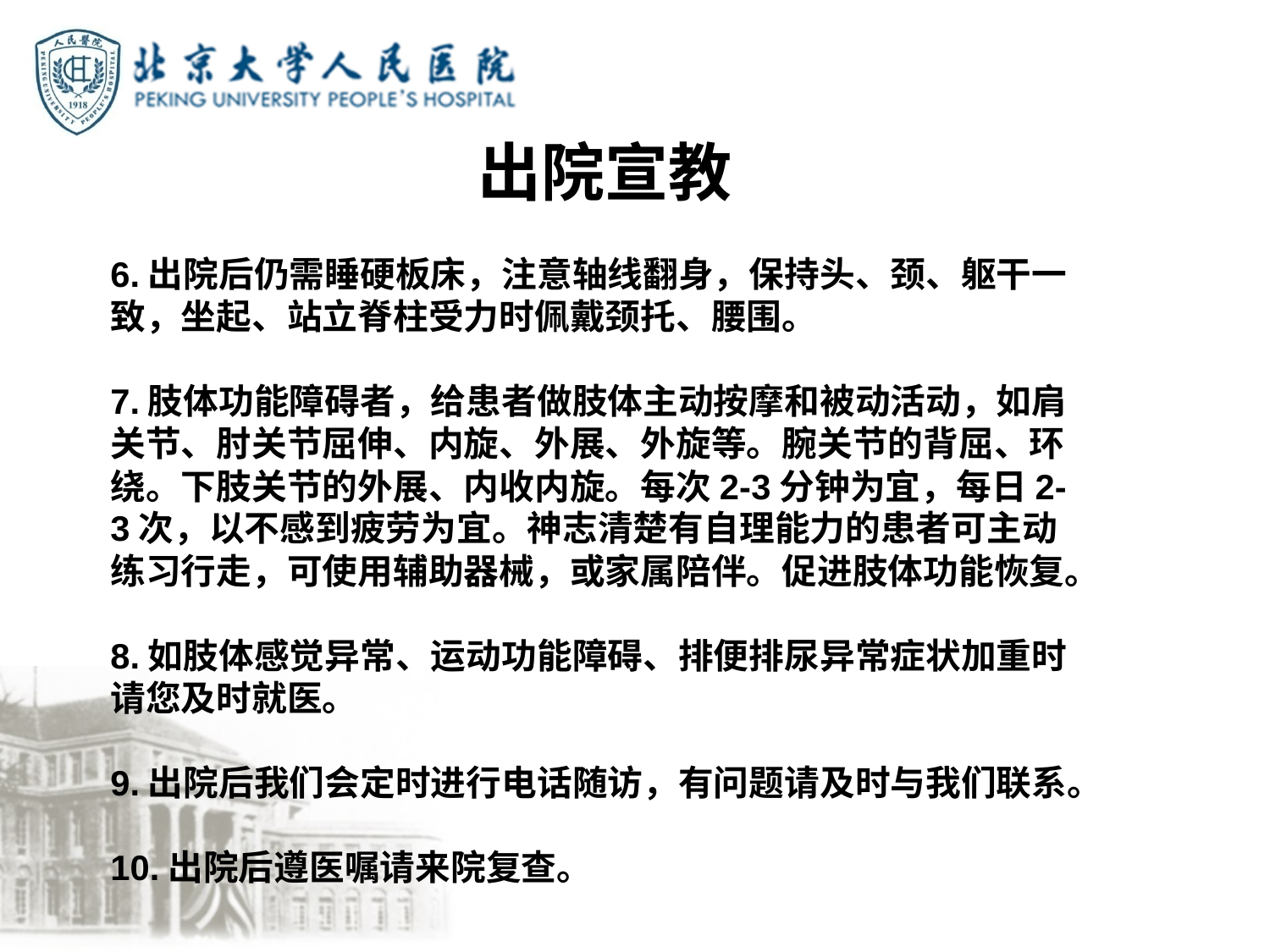

出院宣教
6.出院后仍需睡硬板床，注意轴线翻身，保持头、颈、躯干一致，坐起、站立脊柱受力时佩戴颈托、腰围。

7.肢体功能障碍者，给患者做肢体主动按摩和被动活动，如肩关节、肘关节屈伸、内旋、外展、外旋等。腕关节的背屈、环绕。下肢关节的外展、内收内旋。每次2-3分钟为宜，每日2-3次，以不感到疲劳为宜。神志清楚有自理能力的患者可主动练习行走，可使用辅助器械，或家属陪伴。促进肢体功能恢复。

8.如肢体感觉异常、运动功能障碍、排便排尿异常症状加重时请您及时就医。

9.出院后我们会定时进行电话随访，有问题请及时与我们联系。

10.出院后遵医嘱请来院复查。